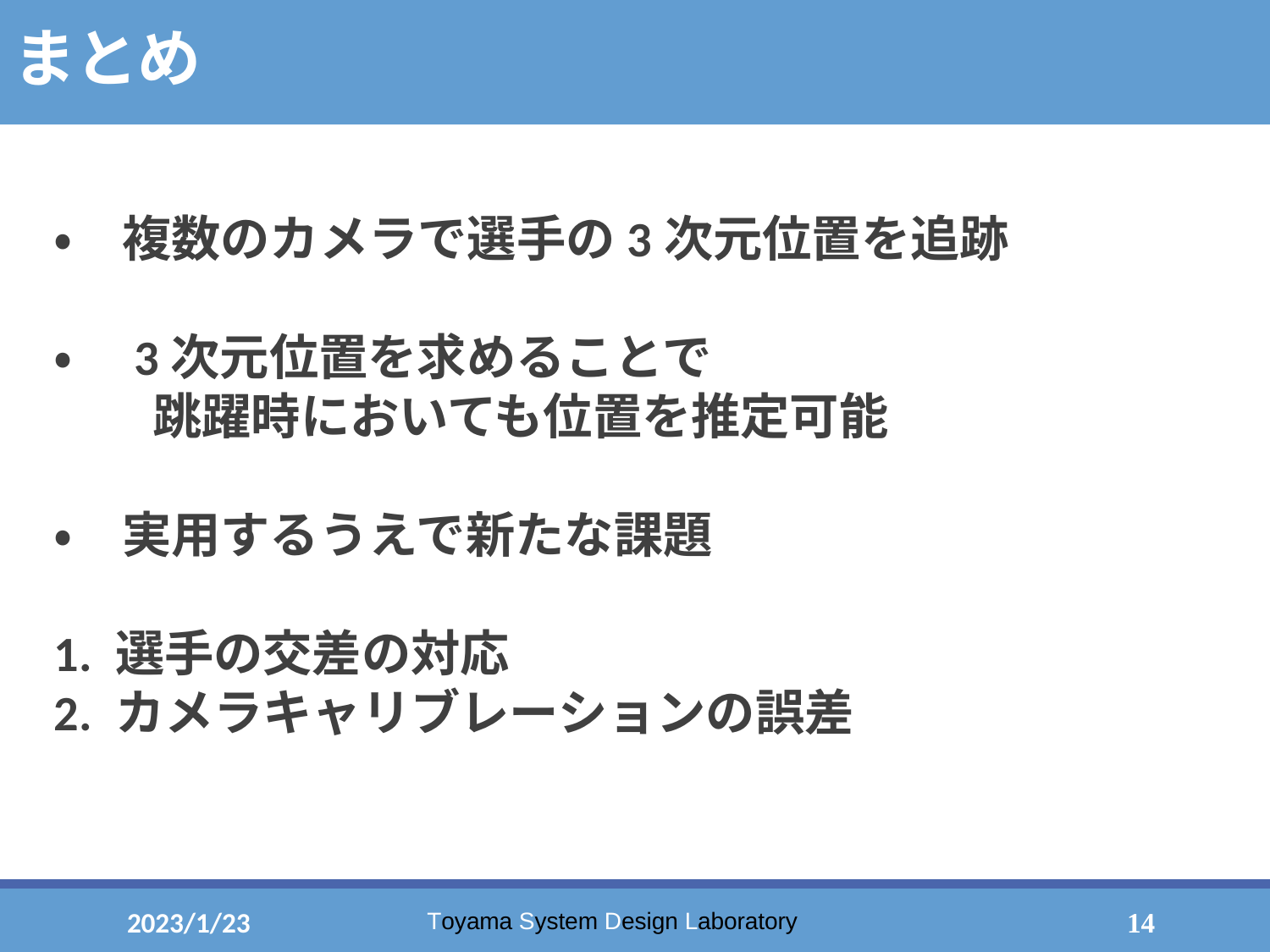

# まとめ
・　複数のカメラで選手の3次元位置を追跡

・　3次元位置を求めることで
　　跳躍時においても位置を推定可能

・　実用するうえで新たな課題

1. 選手の交差の対応
2. カメラキャリブレーションの誤差
2023/1/23
14